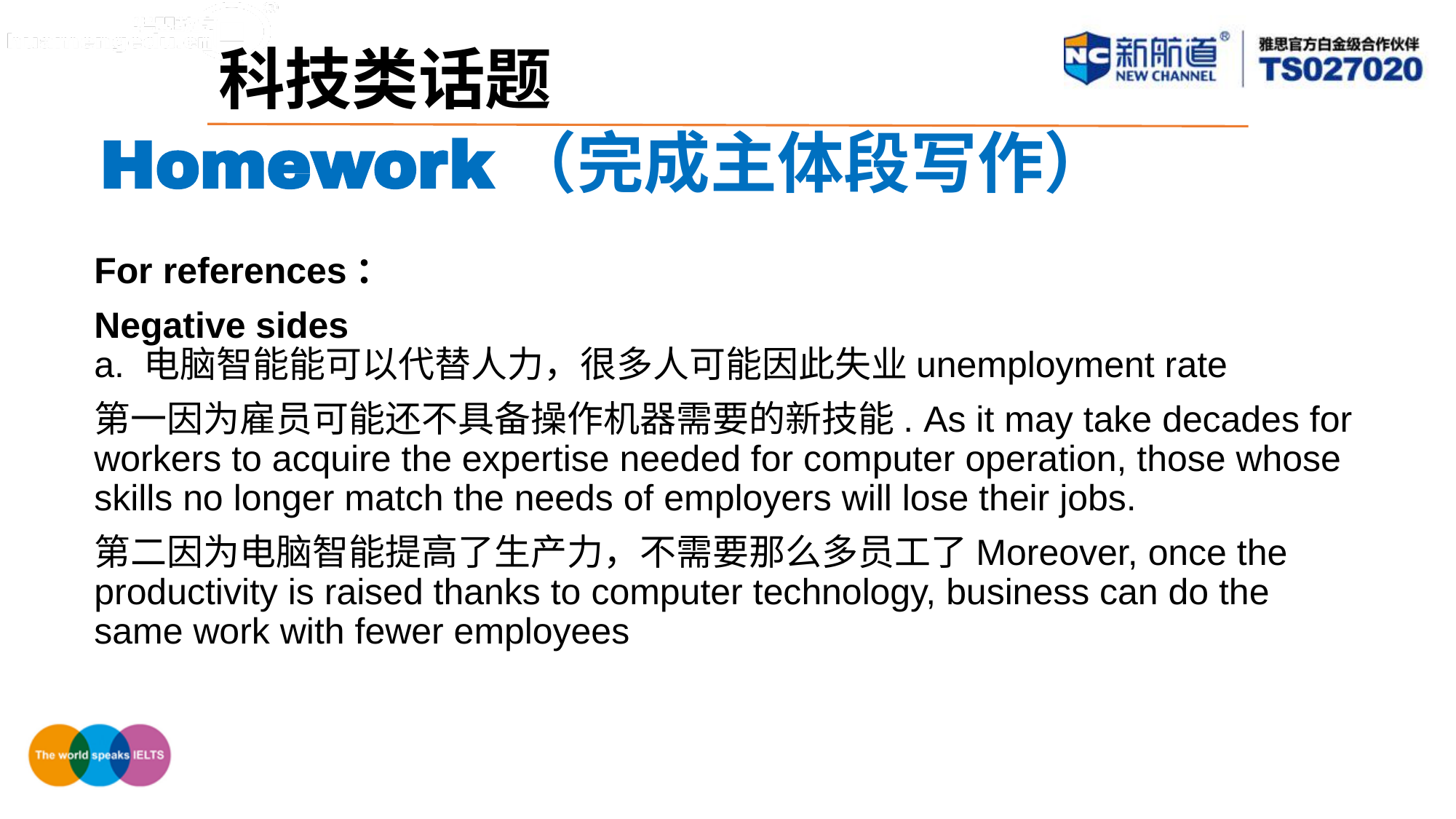

科技类话题
# Homework（完成主体段写作）
For references：
Negative sides
a. 电脑智能能可以代替人力，很多人可能因此失业unemployment rate
第一因为雇员可能还不具备操作机器需要的新技能. As it may take decades for workers to acquire the expertise needed for computer operation, those whose skills no longer match the needs of employers will lose their jobs.
第二因为电脑智能提高了生产力，不需要那么多员工了Moreover, once the productivity is raised thanks to computer technology, business can do the same work with fewer employees